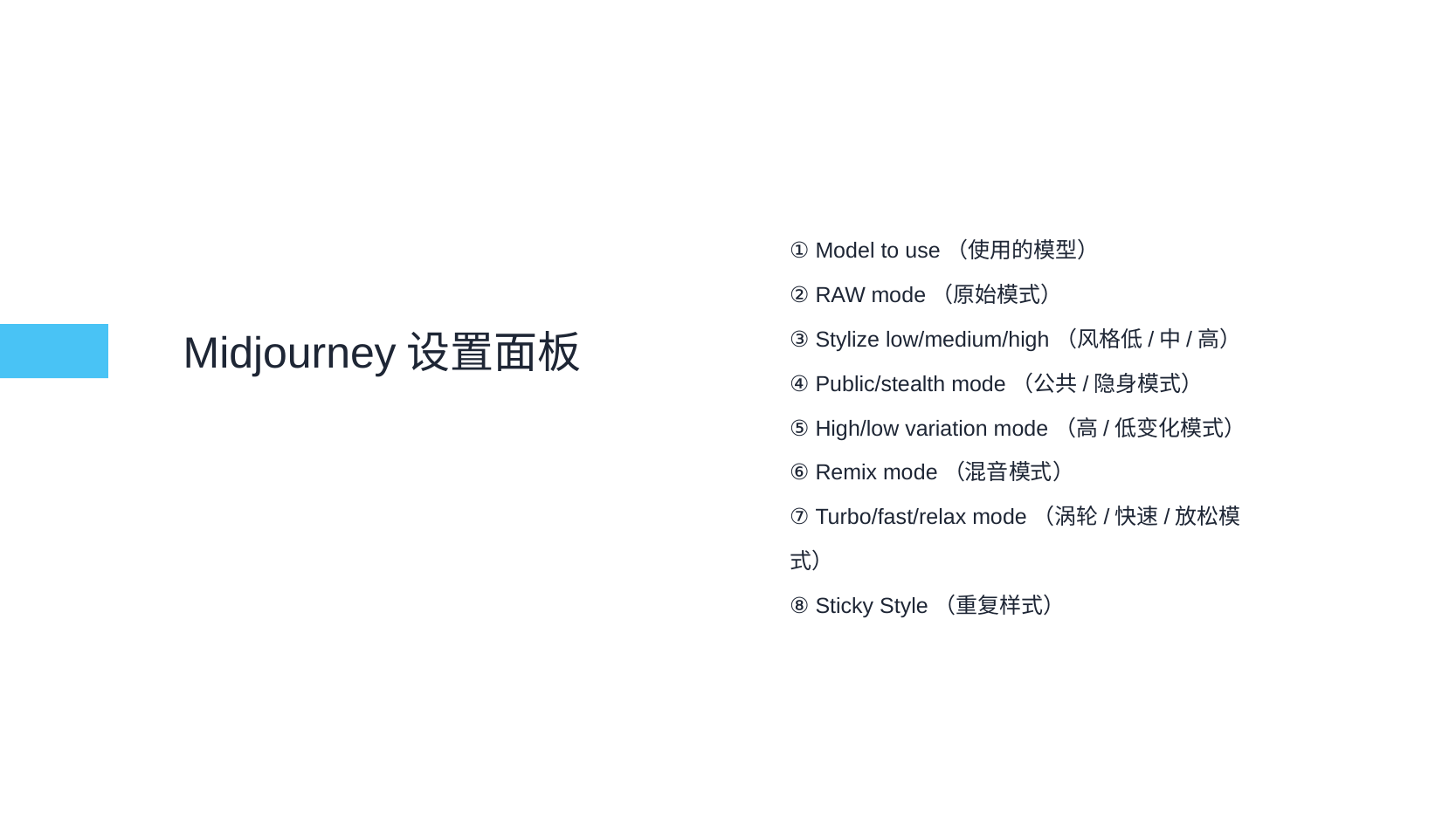

① Model to use（使用的模型）
② RAW mode（原始模式）
③ Stylize low/medium/high（风格低/中/高）
④ Public/stealth mode（公共/隐身模式）
⑤ High/low variation mode（高/低变化模式）
⑥ Remix mode（混音模式）
⑦ Turbo/fast/relax mode（涡轮/快速/放松模式）
⑧ Sticky Style（重复样式）
Midjourney设置面板